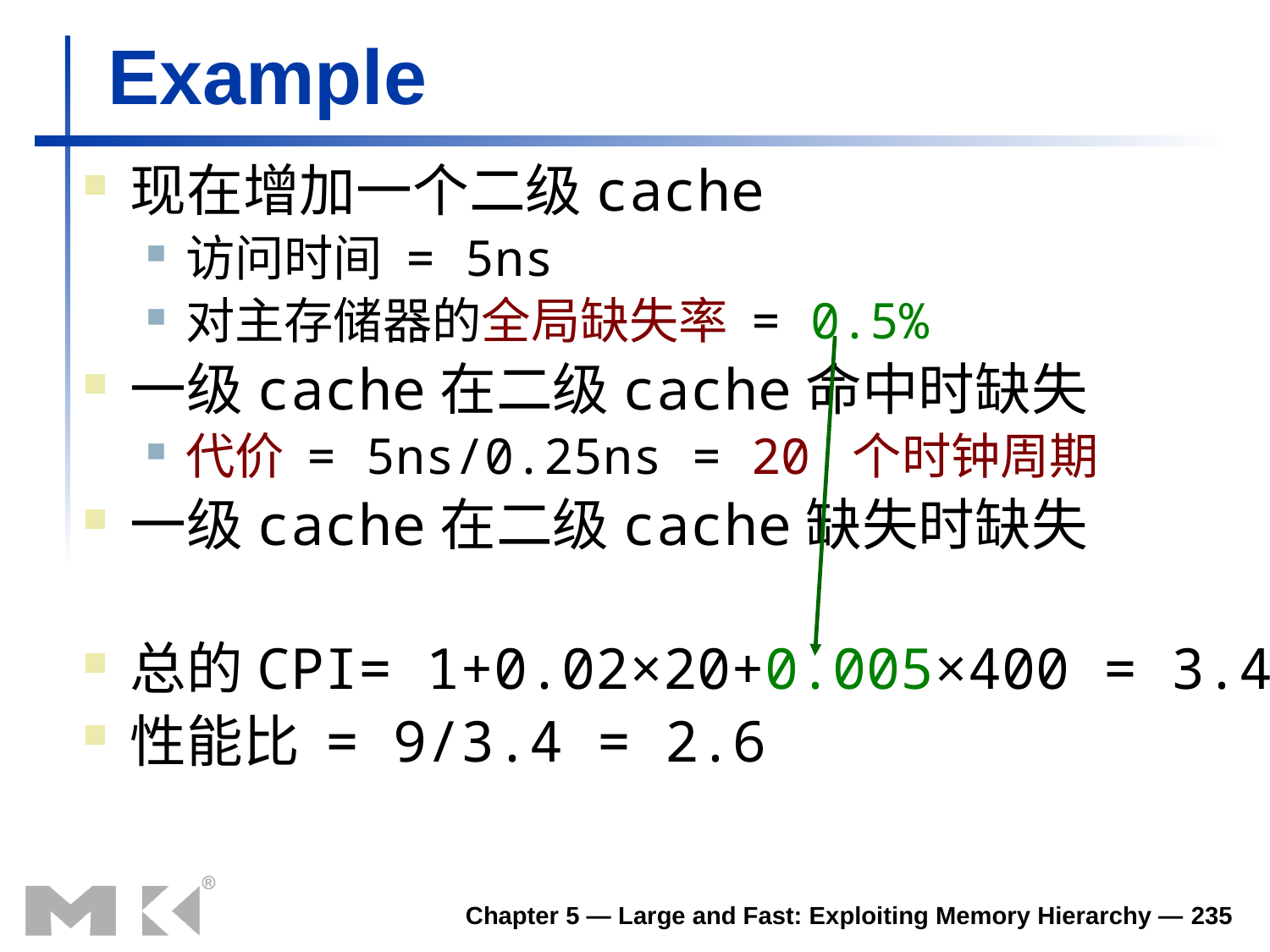

# Example
现在增加一个二级cache
访问时间 = 5ns
对主存储器的全局缺失率 = 0.5%
一级cache在二级cache命中时缺失
代价 = 5ns/0.25ns = 20 个时钟周期
一级cache在二级cache缺失时缺失

总的CPI= 1+0.02×20+0.005×400 = 3.4
性能比 = 9/3.4 = 2.6

Chapter 5 — Large and Fast: Exploiting Memory Hierarchy — 235